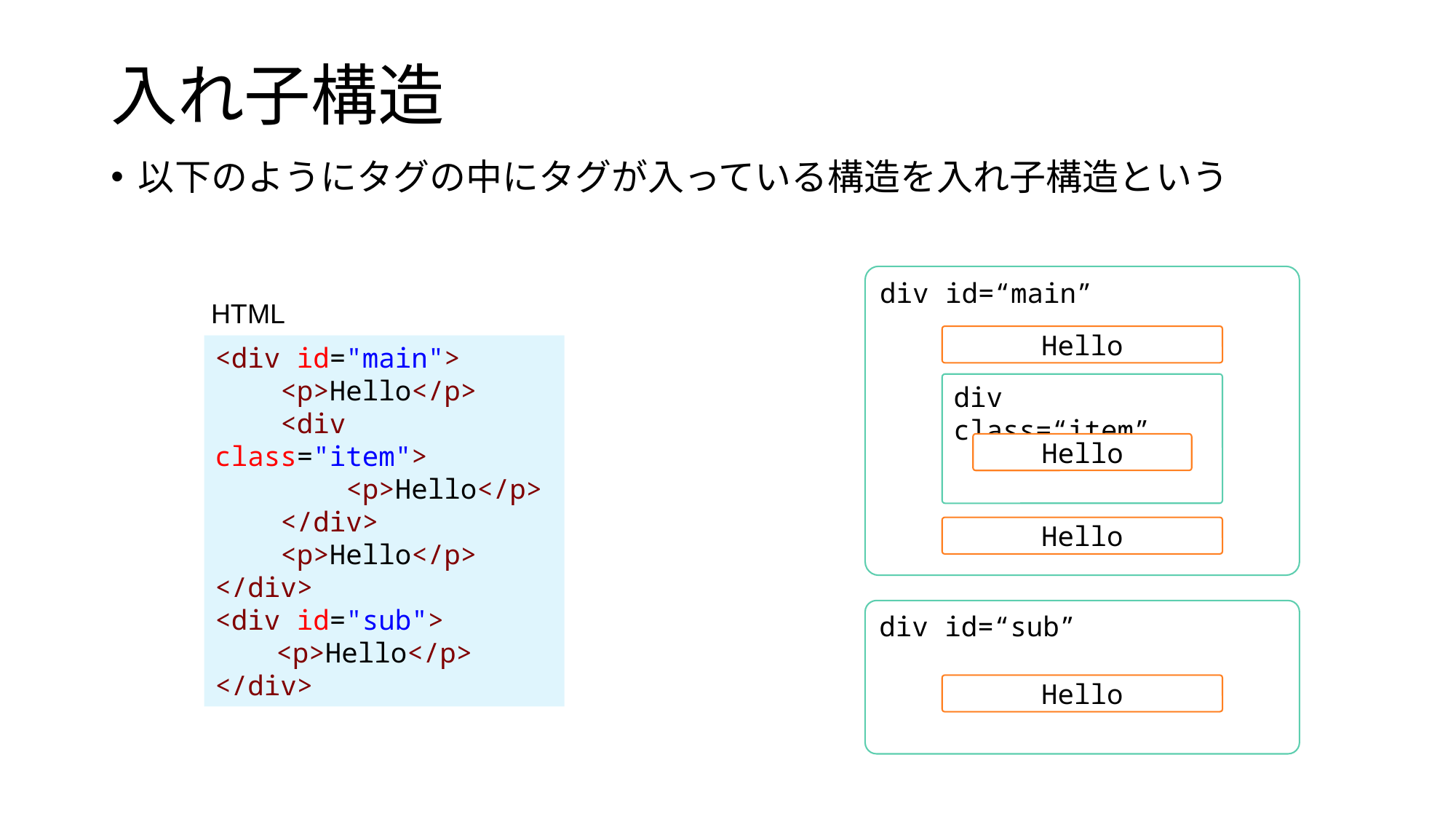

# 入れ子構造
以下のようにタグの中にタグが入っている構造を入れ子構造という
div id=“main”
Hello
div class=“item”
Hello
Hello
div id=“sub”
Hello
HTML
<div id="main">
    <p>Hello</p>
    <div class="item">
        <p>Hello</p>
    </div>
    <p>Hello</p>
</div>
<div id="sub">
　　<p>Hello</p>
</div>